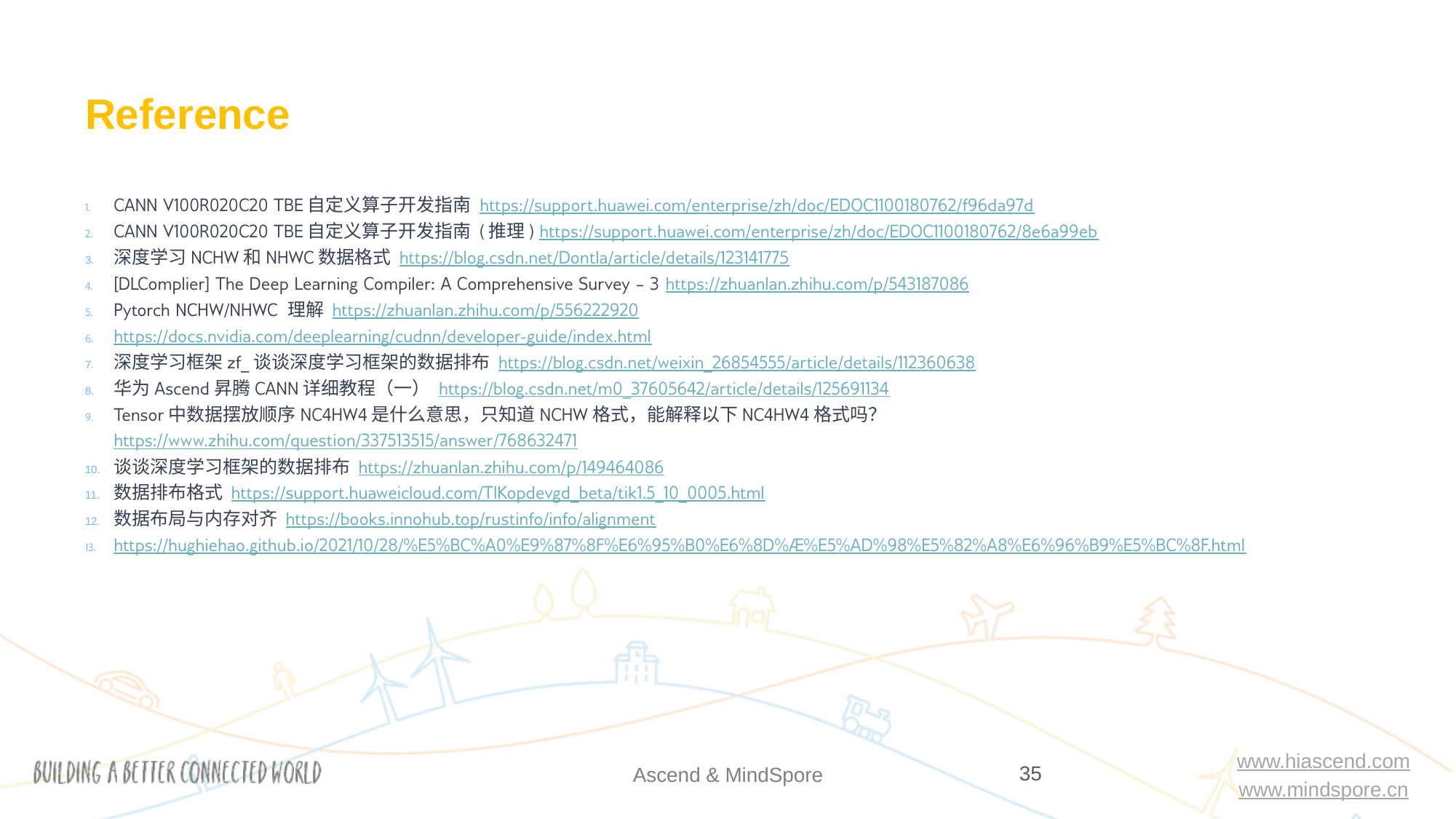

# Reference
CANN V100R020C20 TBE自定义算子开发指南 https://support.huawei.com/enterprise/zh/doc/EDOC1100180762/f96da97d
CANN V100R020C20 TBE自定义算子开发指南 (推理) https://support.huawei.com/enterprise/zh/doc/EDOC1100180762/8e6a99eb
深度学习NCHW和NHWC数据格式 https://blog.csdn.net/Dontla/article/details/123141775
[DLComplier] The Deep Learning Compiler: A Comprehensive Survey – 3 https://zhuanlan.zhihu.com/p/543187086
Pytorch NCHW/NHWC 理解 https://zhuanlan.zhihu.com/p/556222920
https://docs.nvidia.com/deeplearning/cudnn/developer-guide/index.html
深度学习框架zf_谈谈深度学习框架的数据排布 https://blog.csdn.net/weixin_26854555/article/details/112360638
华为Ascend昇腾CANN详细教程（一） https://blog.csdn.net/m0_37605642/article/details/125691134
Tensor中数据摆放顺序NC4HW4是什么意思，只知道NCHW格式，能解释以下NC4HW4格式吗？ https://www.zhihu.com/question/337513515/answer/768632471
谈谈深度学习框架的数据排布 https://zhuanlan.zhihu.com/p/149464086
数据排布格式 https://support.huaweicloud.com/TIKopdevgd_beta/tik1.5_10_0005.html
数据布局与内存对齐 https://books.innohub.top/rustinfo/info/alignment
https://hughiehao.github.io/2021/10/28/%E5%BC%A0%E9%87%8F%E6%95%B0%E6%8D%AE%E5%AD%98%E5%82%A8%E6%96%B9%E5%BC%8F.html